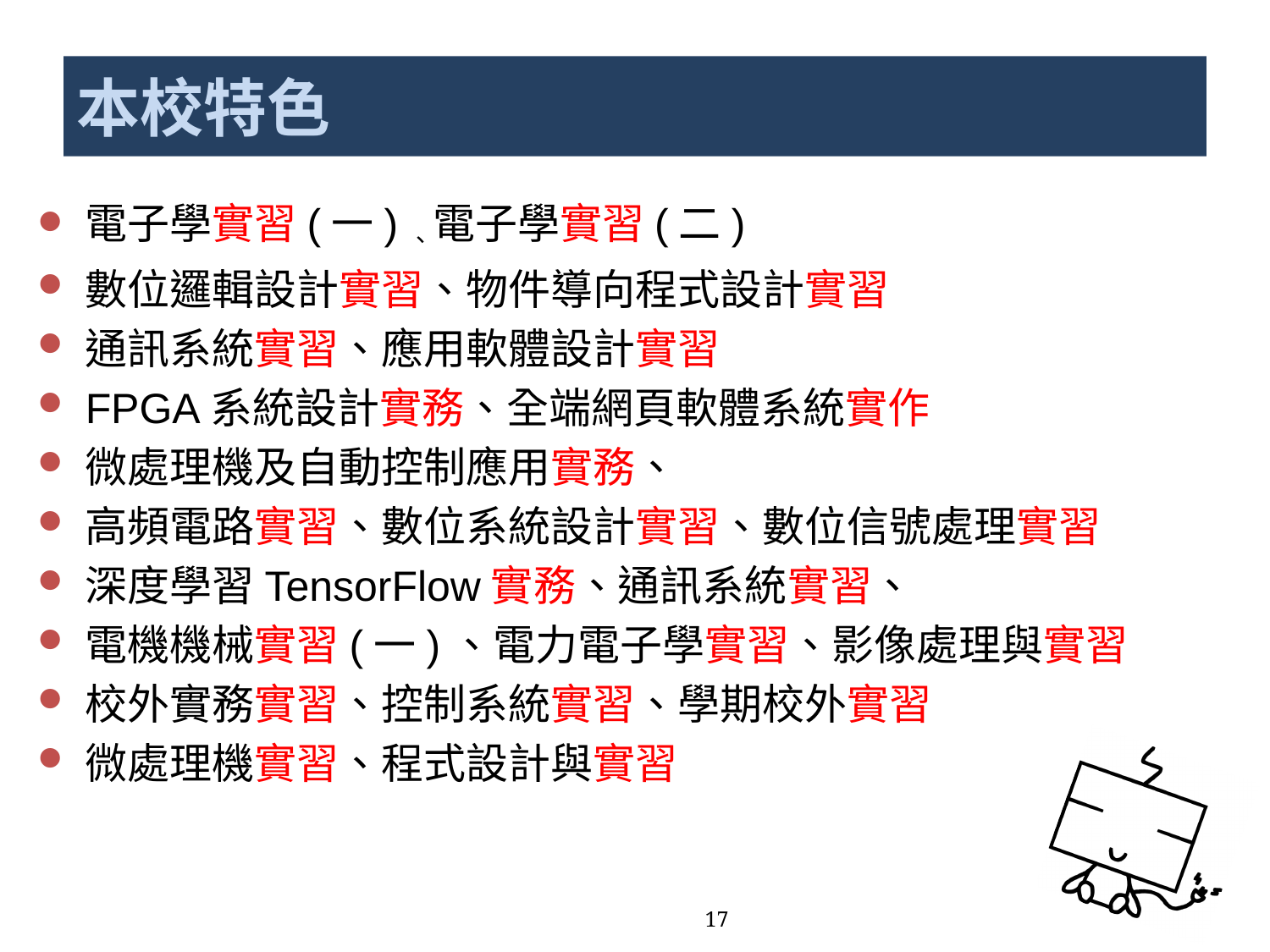

# 本校特色
電子學實習(一)、電子學實習(二)
數位邏輯設計實習、物件導向程式設計實習
通訊系統實習、應用軟體設計實習
FPGA系統設計實務、全端網頁軟體系統實作
微處理機及自動控制應用實務、
高頻電路實習、數位系統設計實習、數位信號處理實習
深度學習TensorFlow實務、通訊系統實習、
電機機械實習(一)、電力電子學實習、影像處理與實習
校外實務實習、控制系統實習、學期校外實習
微處理機實習、程式設計與實習
17